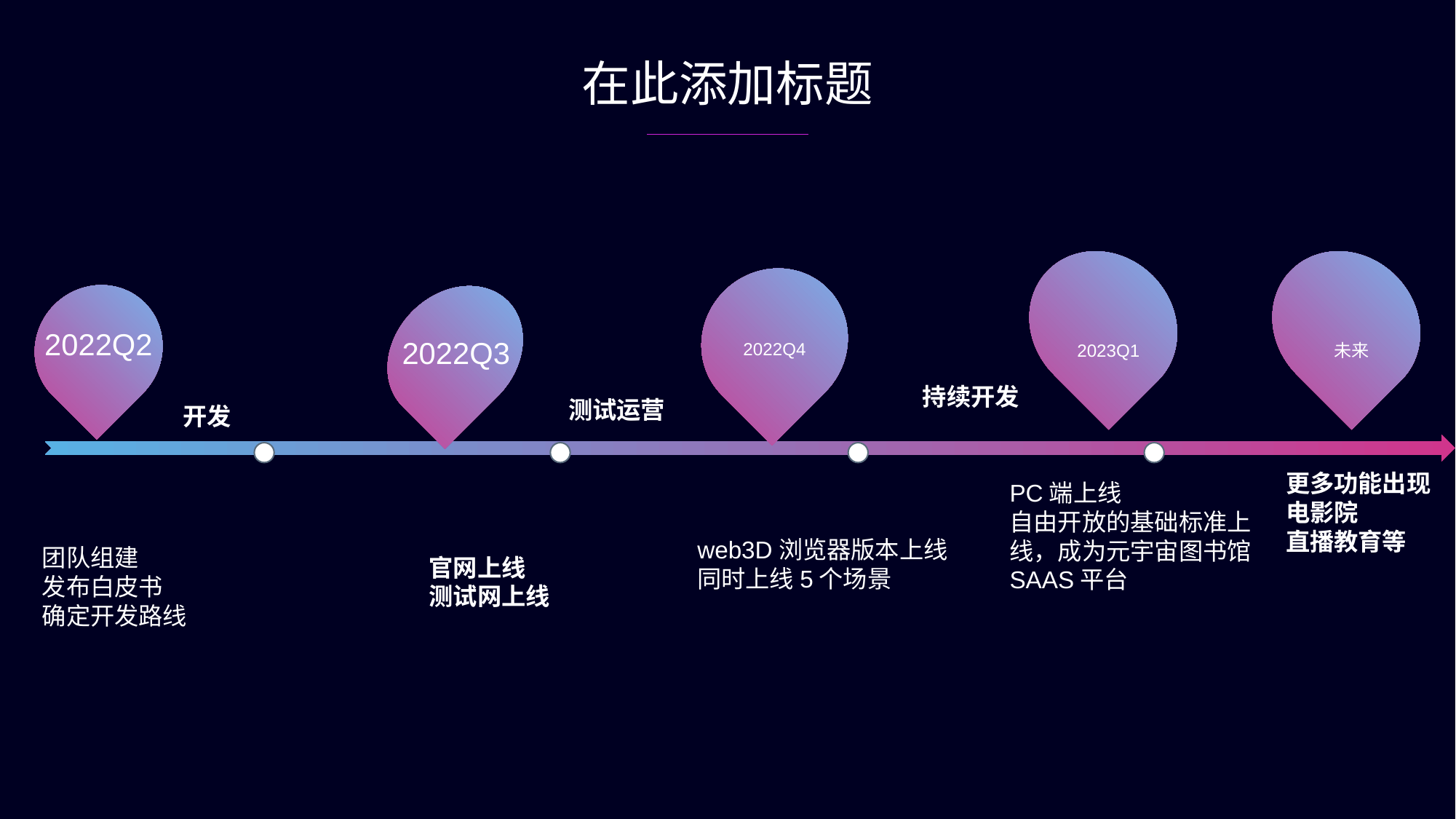

在此添加标题

2023Q1

未来

2022Q4

2022Q2

2022Q3
持续开发
测试运营
开发

更多功能出现
电影院
直播教育等
PC端上线
自由开放的基础标准上线，成为元宇宙图书馆SAAS平台
web3D浏览器版本上线
同时上线5个场景
团队组建
发布白皮书
确定开发路线

官网上线
测试网上线